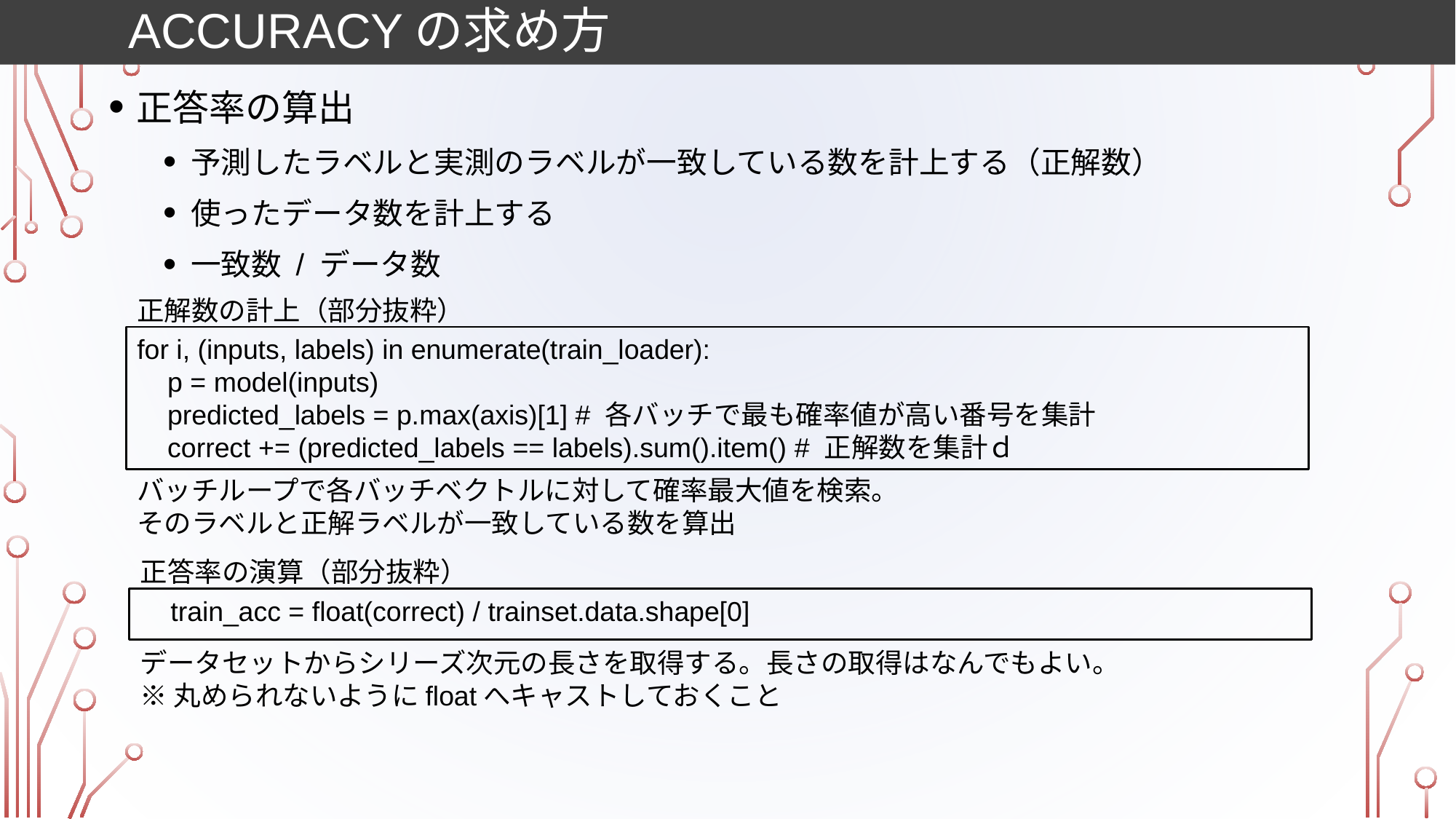

# Accuracyの求め方
正答率の算出
予測したラベルと実測のラベルが一致している数を計上する（正解数）
使ったデータ数を計上する
一致数 / データ数

正解数の計上（部分抜粋）
for i, (inputs, labels) in enumerate(train_loader):
    p = model(inputs)
    predicted_labels = p.max(axis)[1] # 各バッチで最も確率値が高い番号を集計
    correct += (predicted_labels == labels).sum().item() # 正解数を集計ｄ
バッチループで各バッチベクトルに対して確率最大値を検索。
そのラベルと正解ラベルが一致している数を算出
正答率の演算（部分抜粋）
    train_acc = float(correct) / trainset.data.shape[0]
データセットからシリーズ次元の長さを取得する。長さの取得はなんでもよい。
※丸められないようにfloatへキャストしておくこと